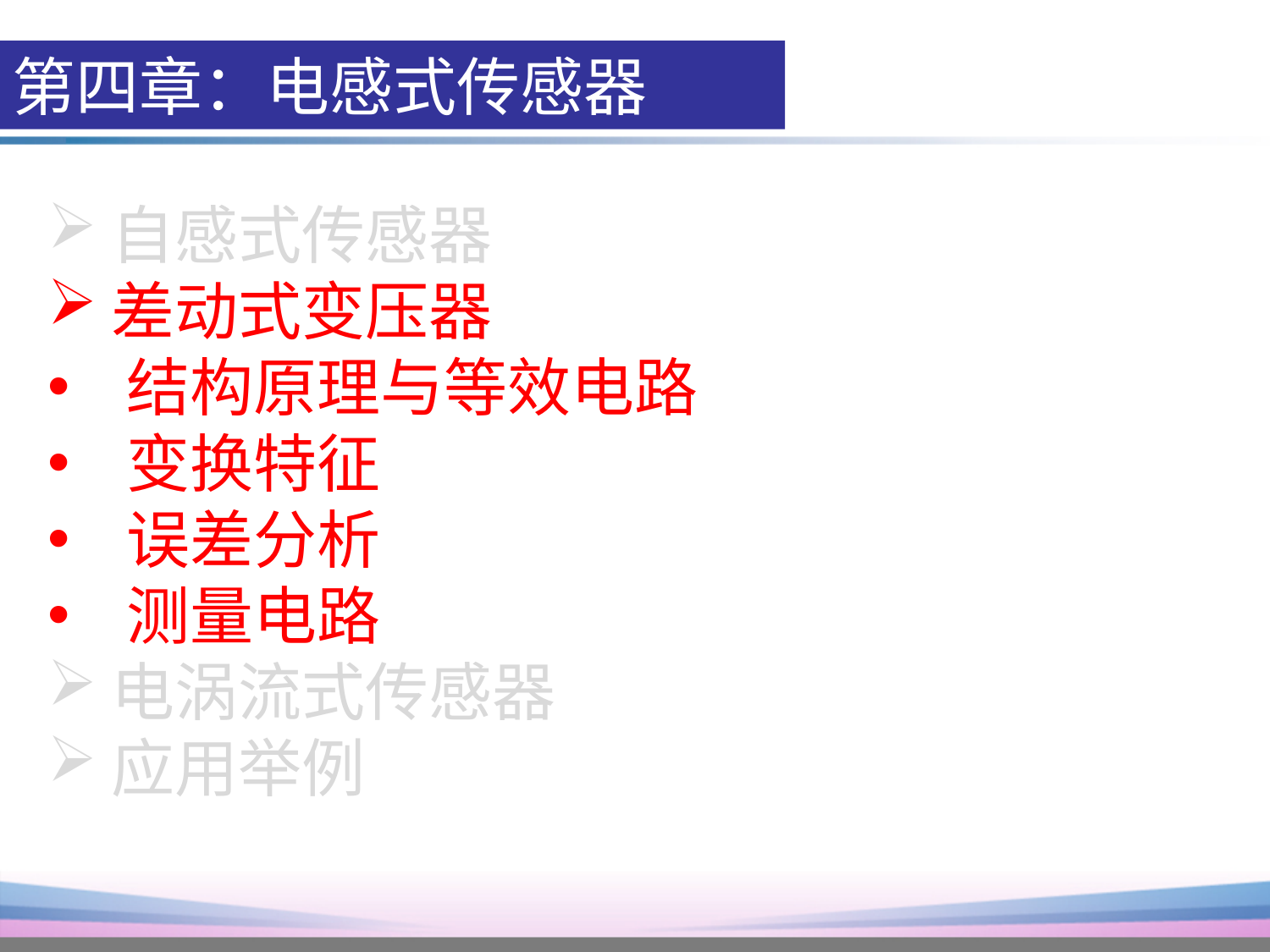

第四章：电感式传感器
自感式传感器
差动式变压器
结构原理与等效电路
变换特征
误差分析
测量电路
电涡流式传感器
应用举例